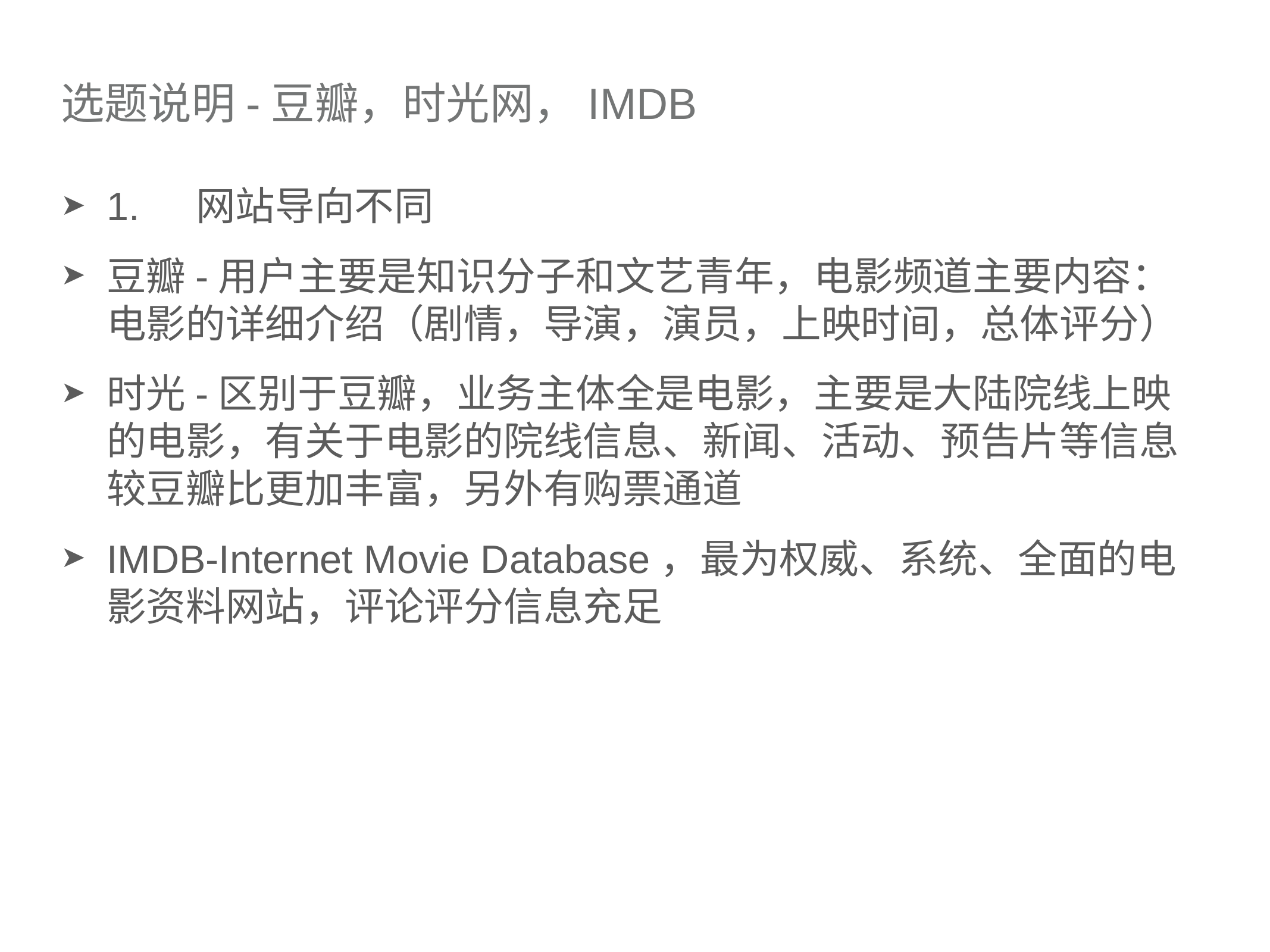

# 选题说明-豆瓣，时光网，IMDB

1.	网站导向不同
豆瓣-用户主要是知识分子和文艺青年，电影频道主要内容：电影的详细介绍（剧情，导演，演员，上映时间，总体评分）
时光-区别于豆瓣，业务主体全是电影，主要是大陆院线上映的电影，有关于电影的院线信息、新闻、活动、预告片等信息较豆瓣比更加丰富，另外有购票通道
IMDB-Internet Movie Database，最为权威、系统、全面的电影资料网站，评论评分信息充足